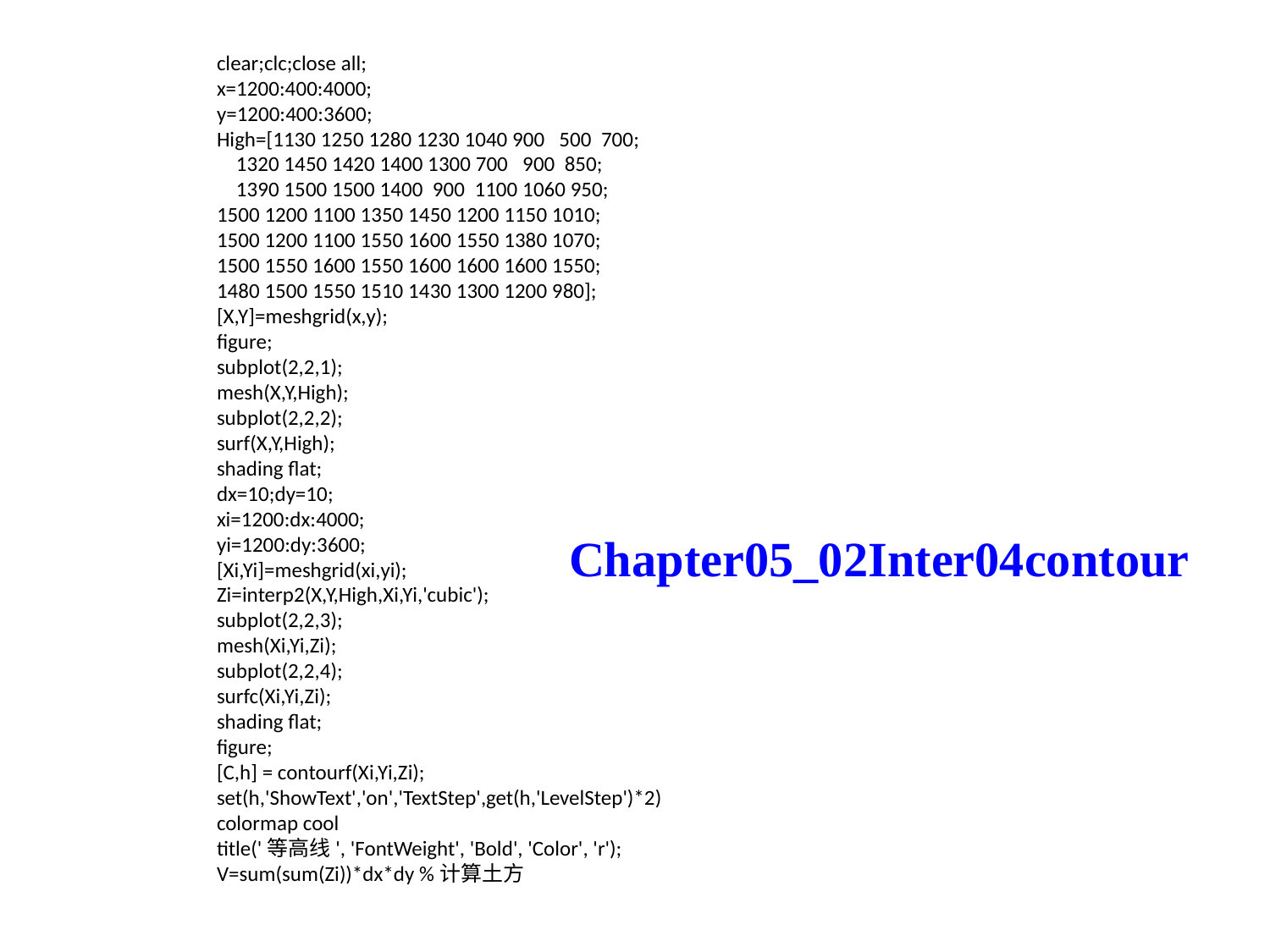

clear;clc;close all;
x=1200:400:4000;
y=1200:400:3600;
High=[1130 1250 1280 1230 1040 900   500  700;
    1320 1450 1420 1400 1300 700   900  850;
    1390 1500 1500 1400  900  1100 1060 950;
1500 1200 1100 1350 1450 1200 1150 1010;
1500 1200 1100 1550 1600 1550 1380 1070;
1500 1550 1600 1550 1600 1600 1600 1550;
1480 1500 1550 1510 1430 1300 1200 980];
[X,Y]=meshgrid(x,y);
figure;
subplot(2,2,1);
mesh(X,Y,High);
subplot(2,2,2);
surf(X,Y,High);
shading flat;
dx=10;dy=10;
xi=1200:dx:4000;
yi=1200:dy:3600;
[Xi,Yi]=meshgrid(xi,yi);
Zi=interp2(X,Y,High,Xi,Yi,'cubic');
subplot(2,2,3);
mesh(Xi,Yi,Zi);
subplot(2,2,4);
surfc(Xi,Yi,Zi);
shading flat;
figure;
[C,h] = contourf(Xi,Yi,Zi);
set(h,'ShowText','on','TextStep',get(h,'LevelStep')*2)
colormap cool
title('等高线', 'FontWeight', 'Bold', 'Color', 'r');
V=sum(sum(Zi))*dx*dy %计算土方
Chapter05_02Inter04contour